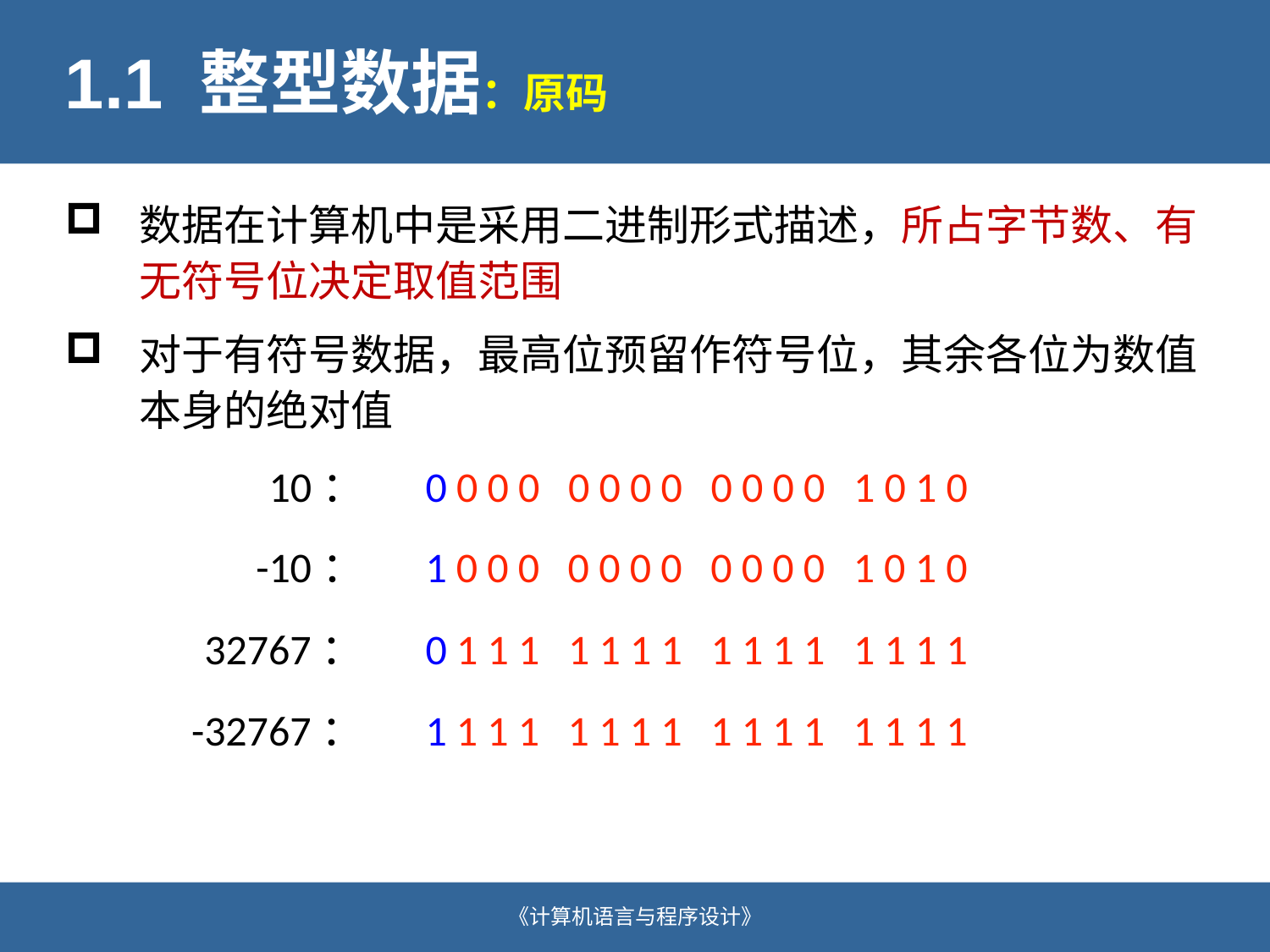

# 1.1 整型数据：原码
数据在计算机中是采用二进制形式描述，所占字节数、有无符号位决定取值范围
对于有符号数据，最高位预留作符号位，其余各位为数值本身的绝对值

10：
0 0 0 0   0 0 0 0   0 0 0 0   1 0 1 0
-10：
1 0 0 0   0 0 0 0   0 0 0 0   1 0 1 0
32767：
0 1 1 1   1 1 1 1   1 1 1 1   1 1 1 1
-32767：
1 1 1 1   1 1 1 1   1 1 1 1   1 1 1 1

《计算机语言与程序设计》
50